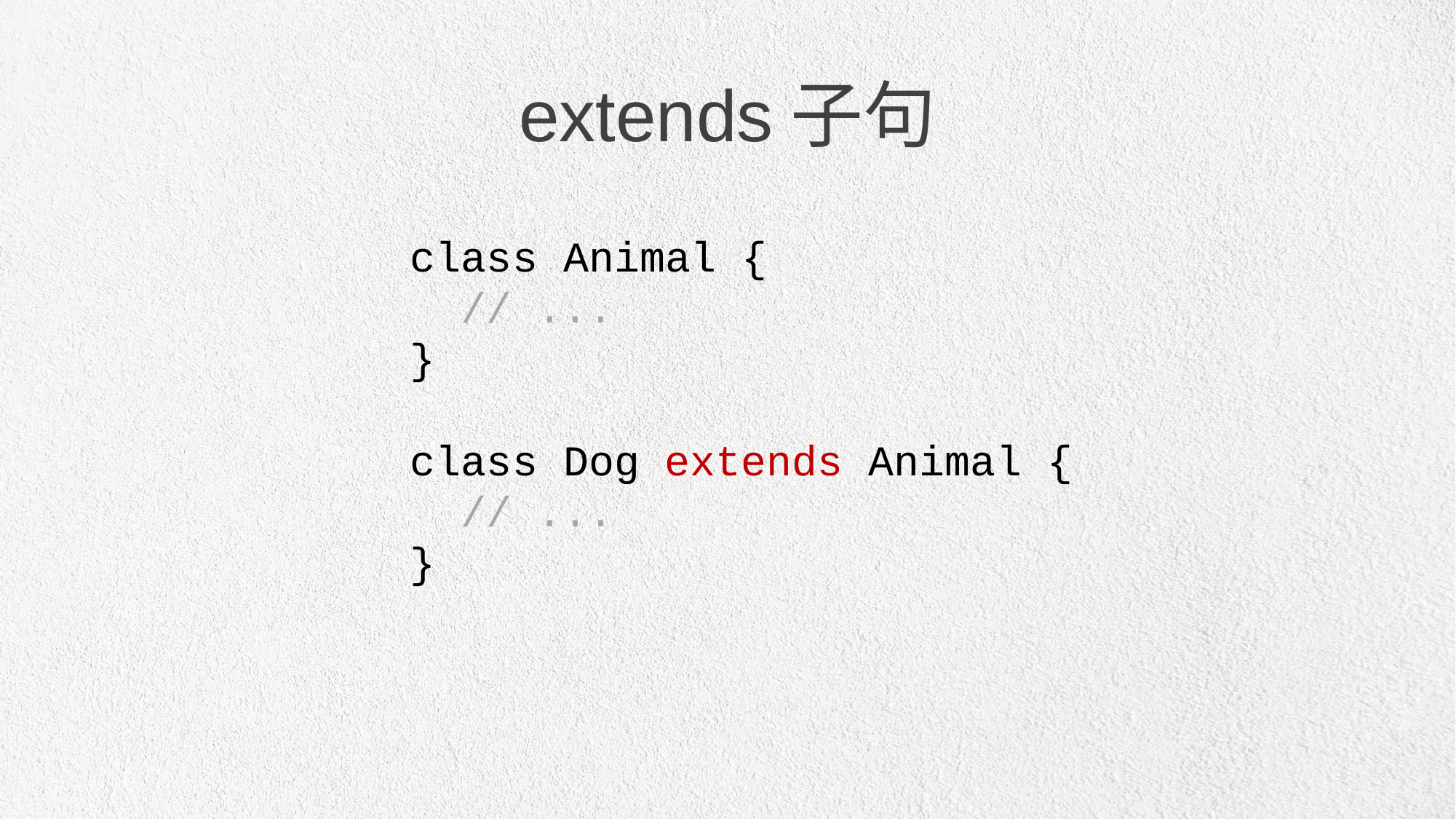

extends子句
class Animal {
  // ...
}

class Dog extends Animal {
  // ...
}